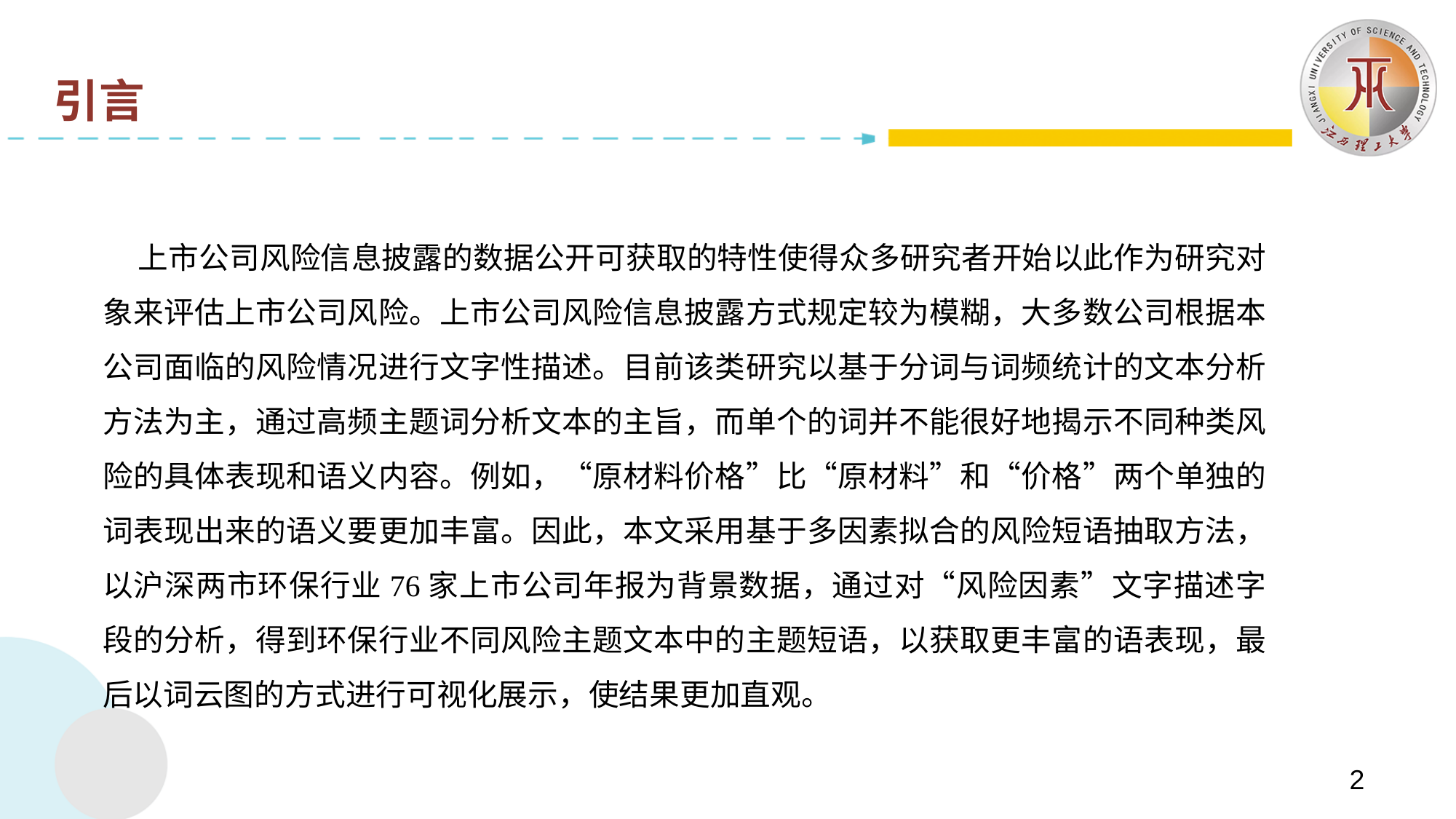

引言
    上市公司风险信息披露的数据公开可获取的特性使得众多研究者开始以此作为研究对象来评估上市公司风险。上市公司风险信息披露方式规定较为模糊，大多数公司根据本公司面临的风险情况进行文字性描述。目前该类研究以基于分词与词频统计的文本分析方法为主，通过高频主题词分析文本的主旨，而单个的词并不能很好地揭示不同种类风险的具体表现和语义内容。例如，“原材料价格”比“原材料”和“价格”两个单独的词表现出来的语义要更加丰富。因此，本文采用基于多因素拟合的风险短语抽取方法，以沪深两市环保行业76家上市公司年报为背景数据，通过对“风险因素”文字描述字段的分析，得到环保行业不同风险主题文本中的主题短语，以获取更丰富的语表现，最后以词云图的方式进行可视化展示，使结果更加直观。
2